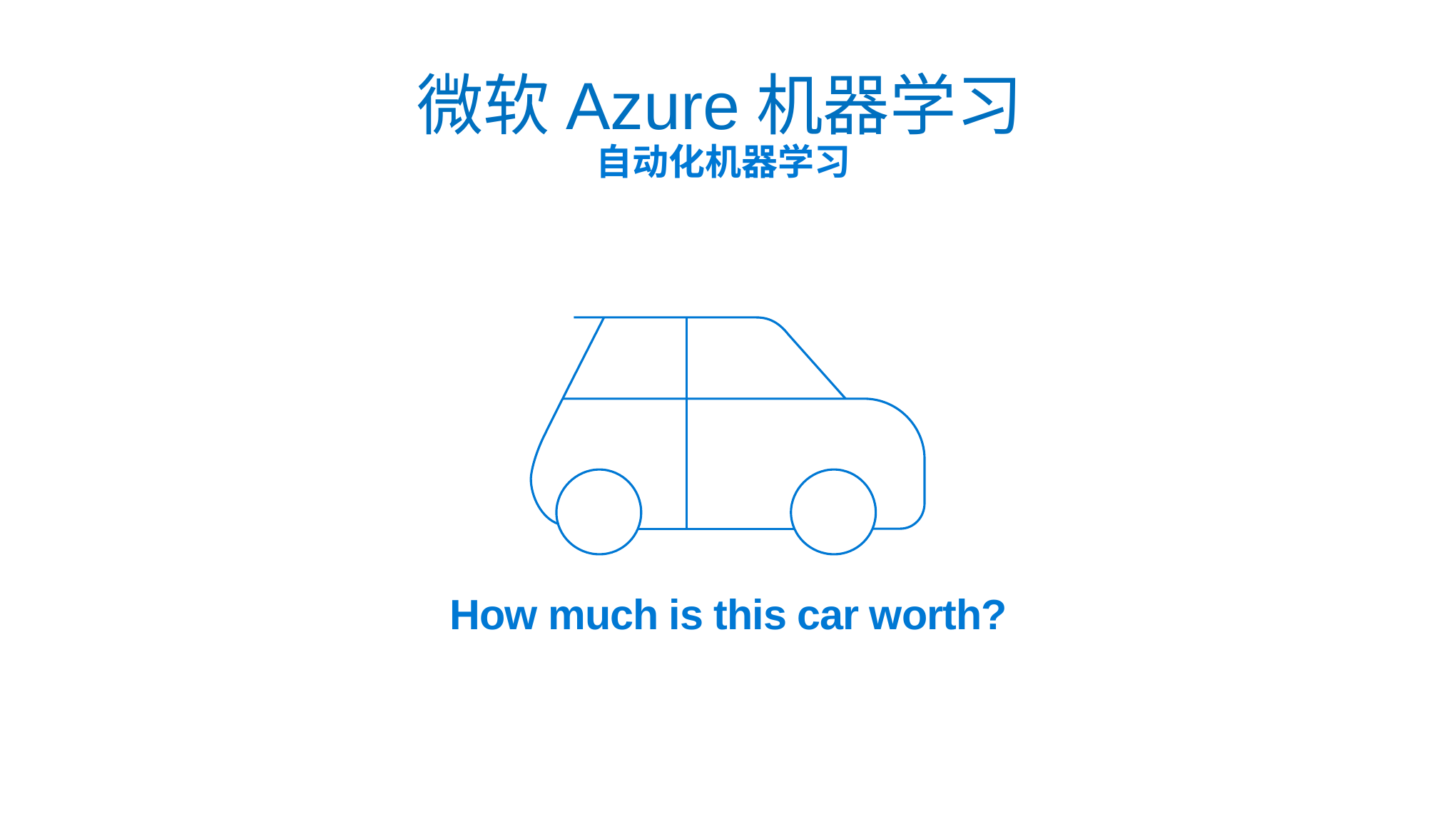

# 微软Azure机器学习 自动化机器学习

How much is this car worth?